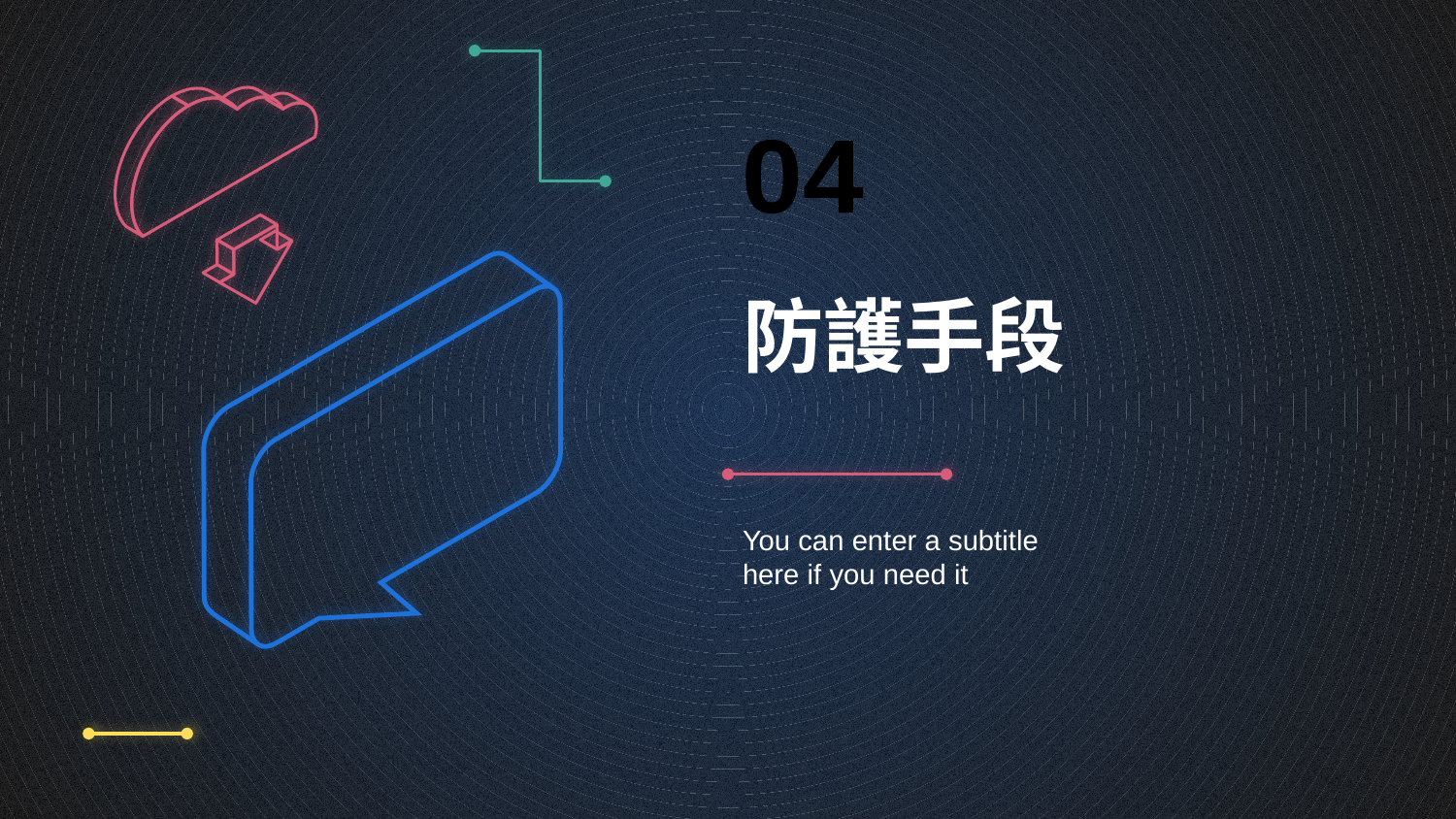

04
# 防護手段
You can enter a subtitle here if you need it